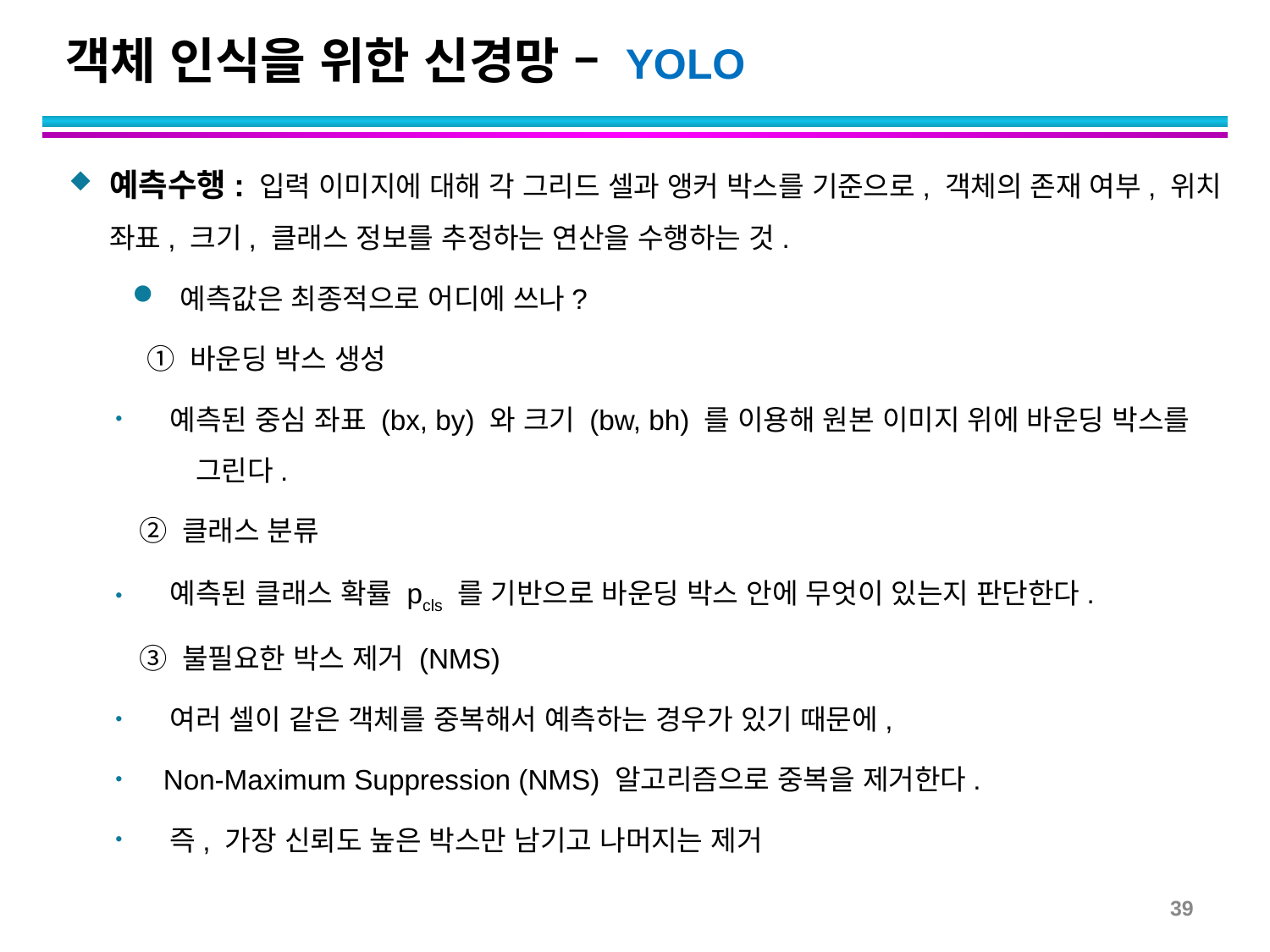

# 객체 인식을 위한 신경망 – YOLO
예측수행: 입력 이미지에 대해 각 그리드 셀과 앵커 박스를 기준으로, 객체의 존재 여부, 위치 좌표, 크기, 클래스 정보를 추정하는 연산을 수행하는 것.
예측값은 최종적으로 어디에 쓰나?
          ① 바운딩 박스 생성
 예측된 중심 좌표 (bx, by) 와 크기 (bw, bh) 를 이용해 원본 이미지 위에 바운딩 박스를 그린다.
         ② 클래스 분류
 예측된 클래스 확률 pcls ​를 기반으로 바운딩 박스 안에 무엇이 있는지 판단한다.
         ③ 불필요한 박스 제거 (NMS)
 여러 셀이 같은 객체를 중복해서 예측하는 경우가 있기 때문에,
 Non-Maximum Suppression (NMS) 알고리즘으로 중복을 제거한다.
 즉, 가장 신뢰도 높은 박스만 남기고 나머지는 제거

39